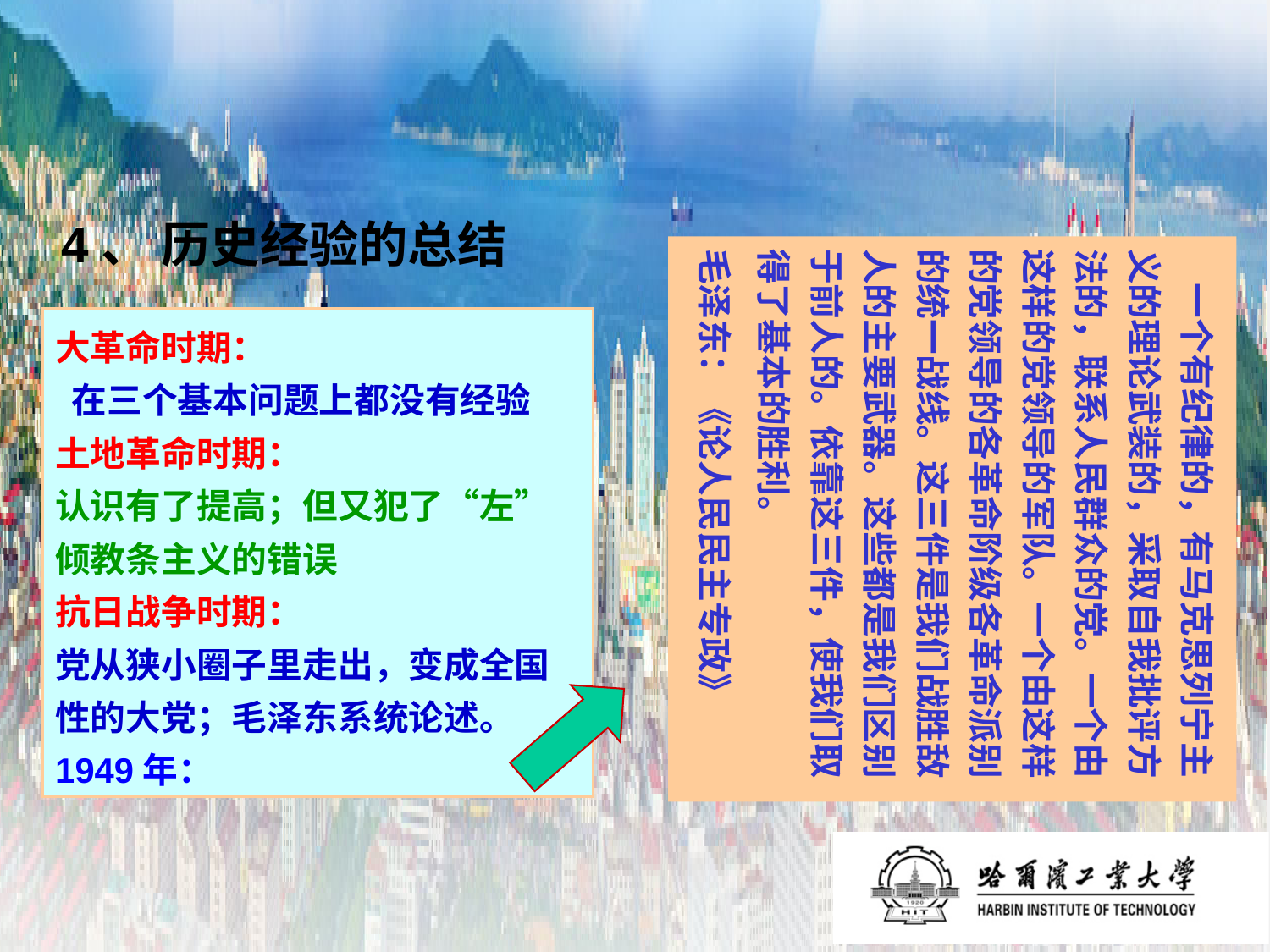

4、 历史经验的总结
     一个有纪律的，有马克思列宁主义的理论武装的，采取自我批评方法的，联系人民群众的党。一个由这样的党领导的军队。一个由这样的党领导的各革命阶级各革命派别的统一战线。这三件是我们战胜敌人的主要武器。这些都是我们区别于前人的。依靠这三件，使我们取得了基本的胜利。
毛泽东：《论人民民主专政》
大革命时期：
 在三个基本问题上都没有经验
土地革命时期：
认识有了提高；但又犯了“左”倾教条主义的错误
抗日战争时期：
党从狭小圈子里走出，变成全国性的大党；毛泽东系统论述。
1949年：